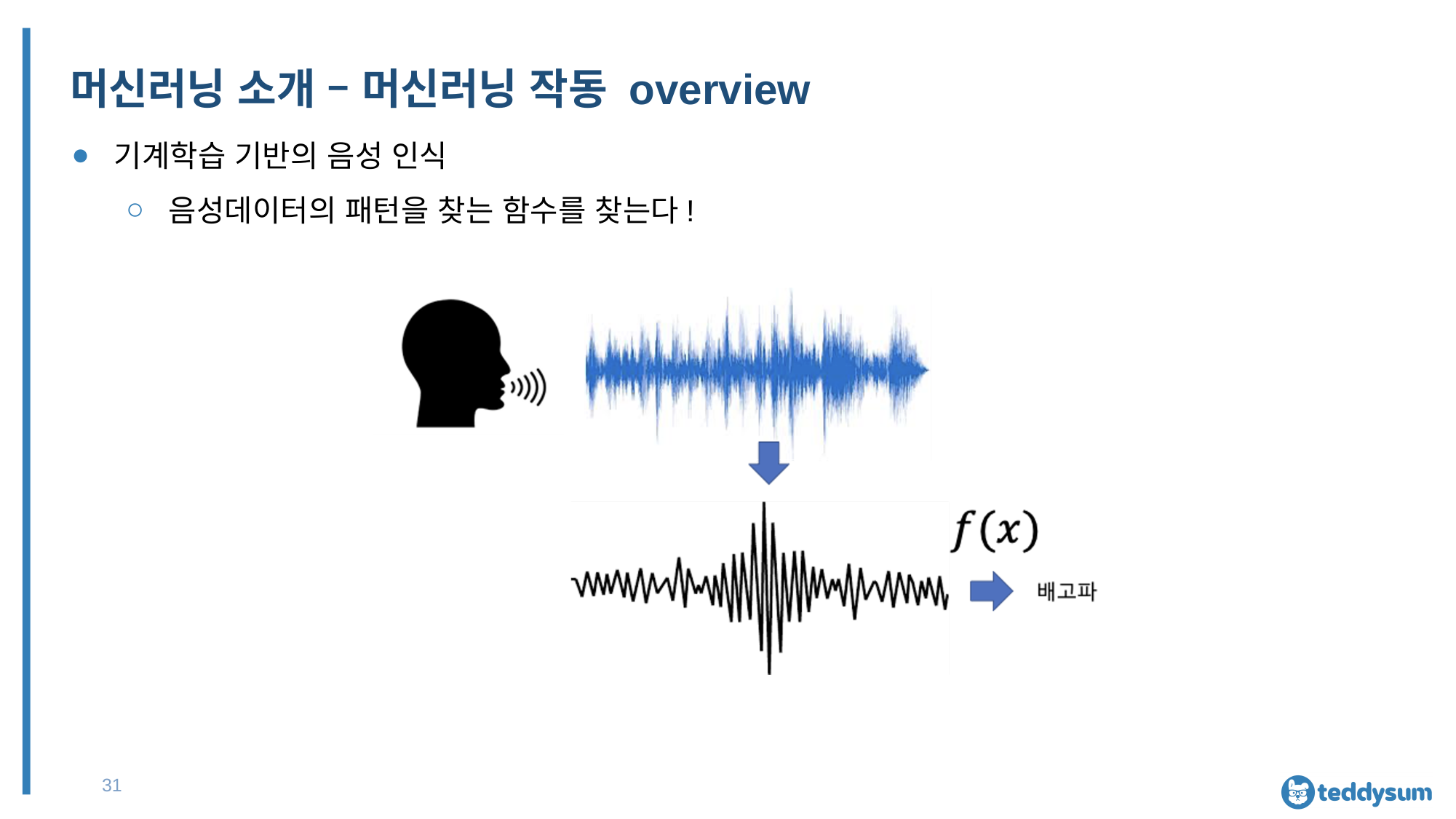

# 머신러닝 소개 – 머신러닝 작동 overview
기계학습 기반의 음성 인식
음성데이터의 패턴을 찾는 함수를 찾는다!

31